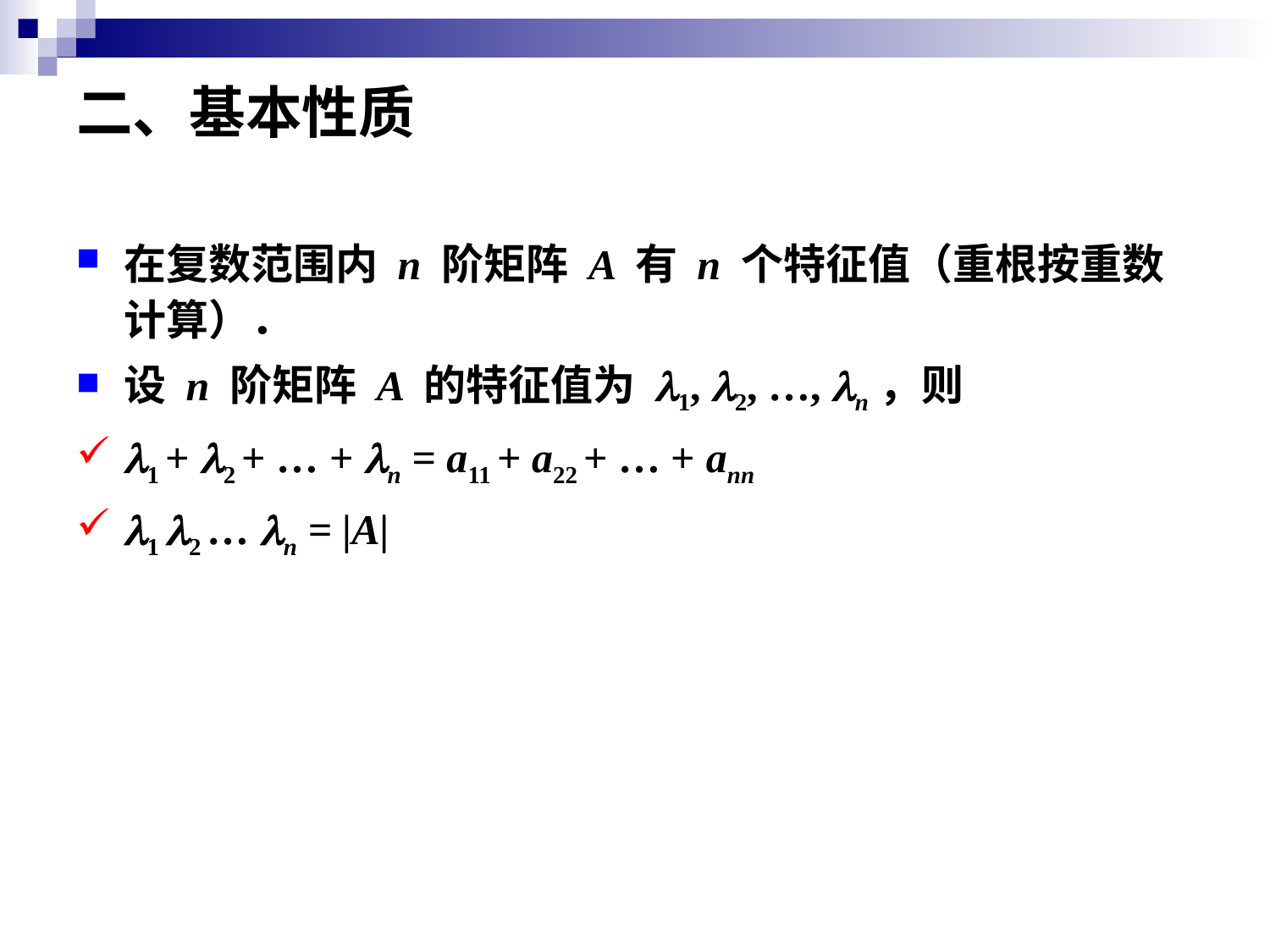

# 二、基本性质
在复数范围内 n 阶矩阵 A 有 n 个特征值（重根按重数计算）．
设 n 阶矩阵 A 的特征值为 λ1, λ2, …, λn，则
λ1 + λ2 + … + λn = a11 + a22 + … + ann
λ1 λ2 … λn = |A|